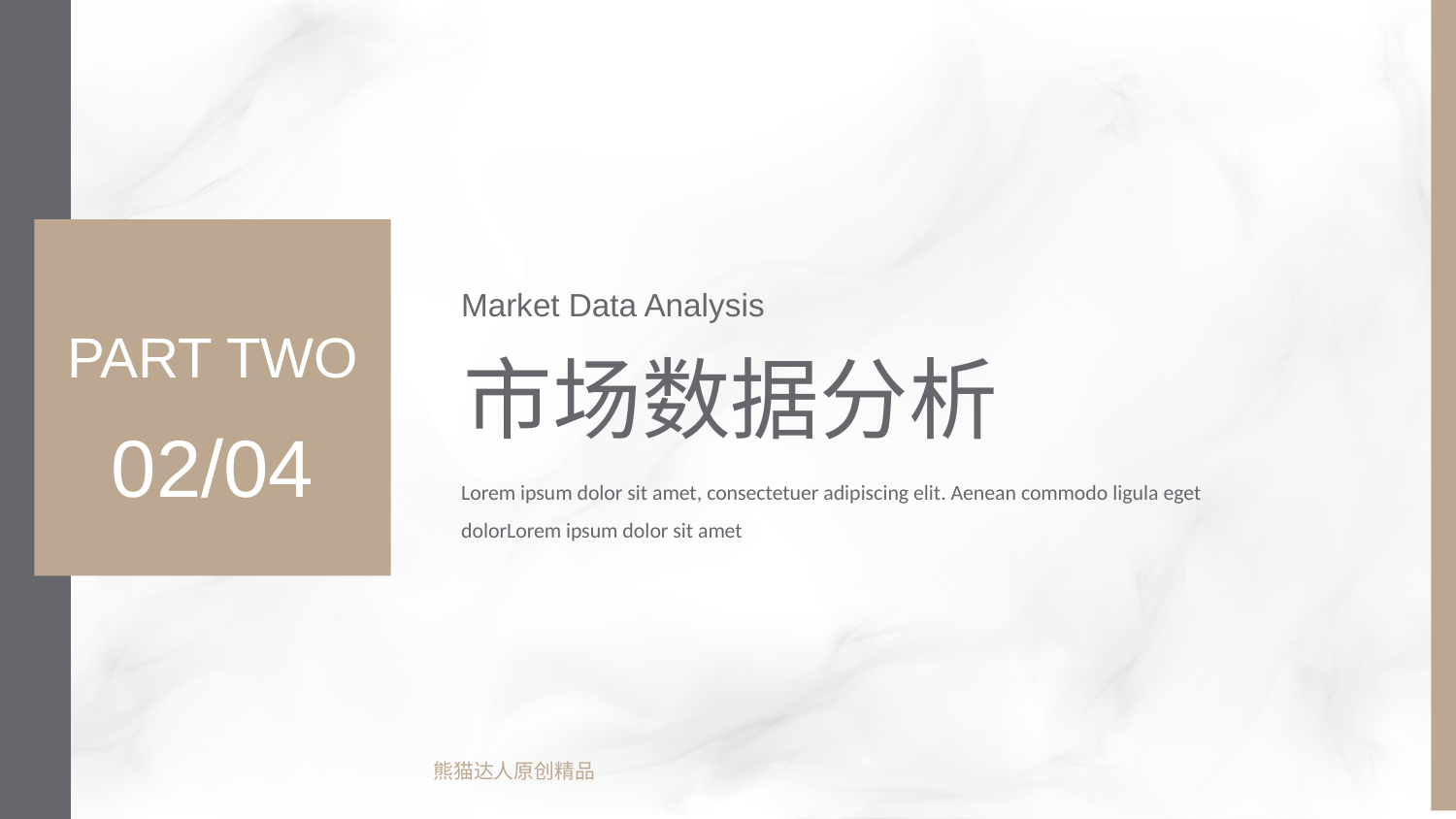

Market Data Analysis
PART TWO
市场数据分析
02/04
Lorem ipsum dolor sit amet, consectetuer adipiscing elit. Aenean commodo ligula eget dolorLorem ipsum dolor sit amet
熊猫达人原创精品